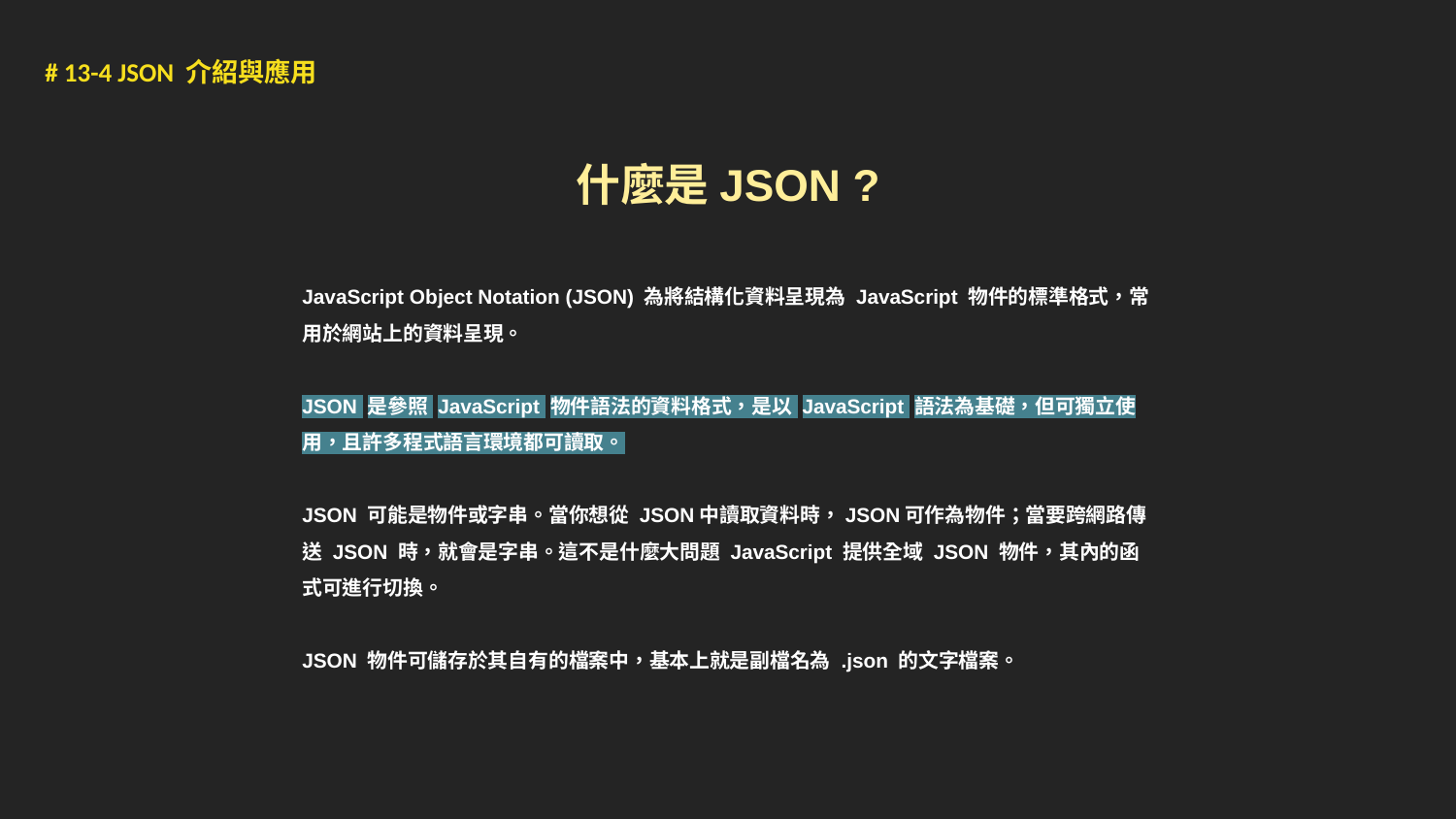

# 13-4 JSON 介紹與應用
什麼是JSON ?
JavaScript Object Notation (JSON) 為將結構化資料呈現為 JavaScript 物件的標準格式，常用於網站上的資料呈現。

JSON 是參照 JavaScript 物件語法的資料格式，是以 JavaScript 語法為基礎，但可獨立使用，且許多程式語言環境都可讀取。

JSON 可能是物件或字串。當你想從 JSON中讀取資料時，JSON可作為物件；當要跨網路傳送 JSON 時，就會是字串。這不是什麼大問題 JavaScript 提供全域 JSON 物件，其內的函式可進行切換。

JSON 物件可儲存於其自有的檔案中，基本上就是副檔名為 .json 的文字檔案。